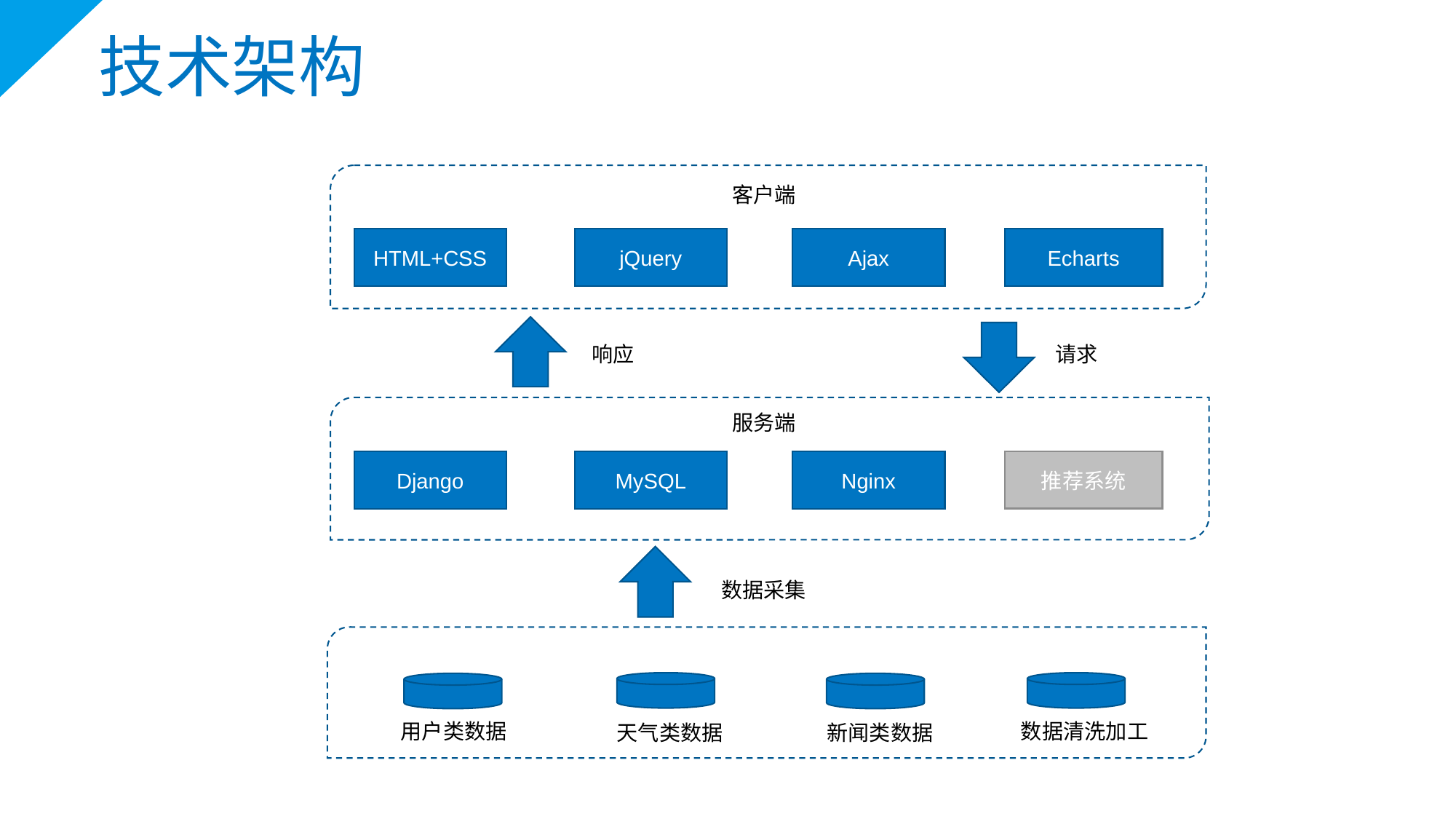

技术架构

客户端

jQuery
Ajax
Echarts
HTML+CSS

响应
请求

服务端

MySQL
Nginx
推荐系统
Django

数据采集

用户类数据
数据清洗加工
天气类数据
新闻类数据